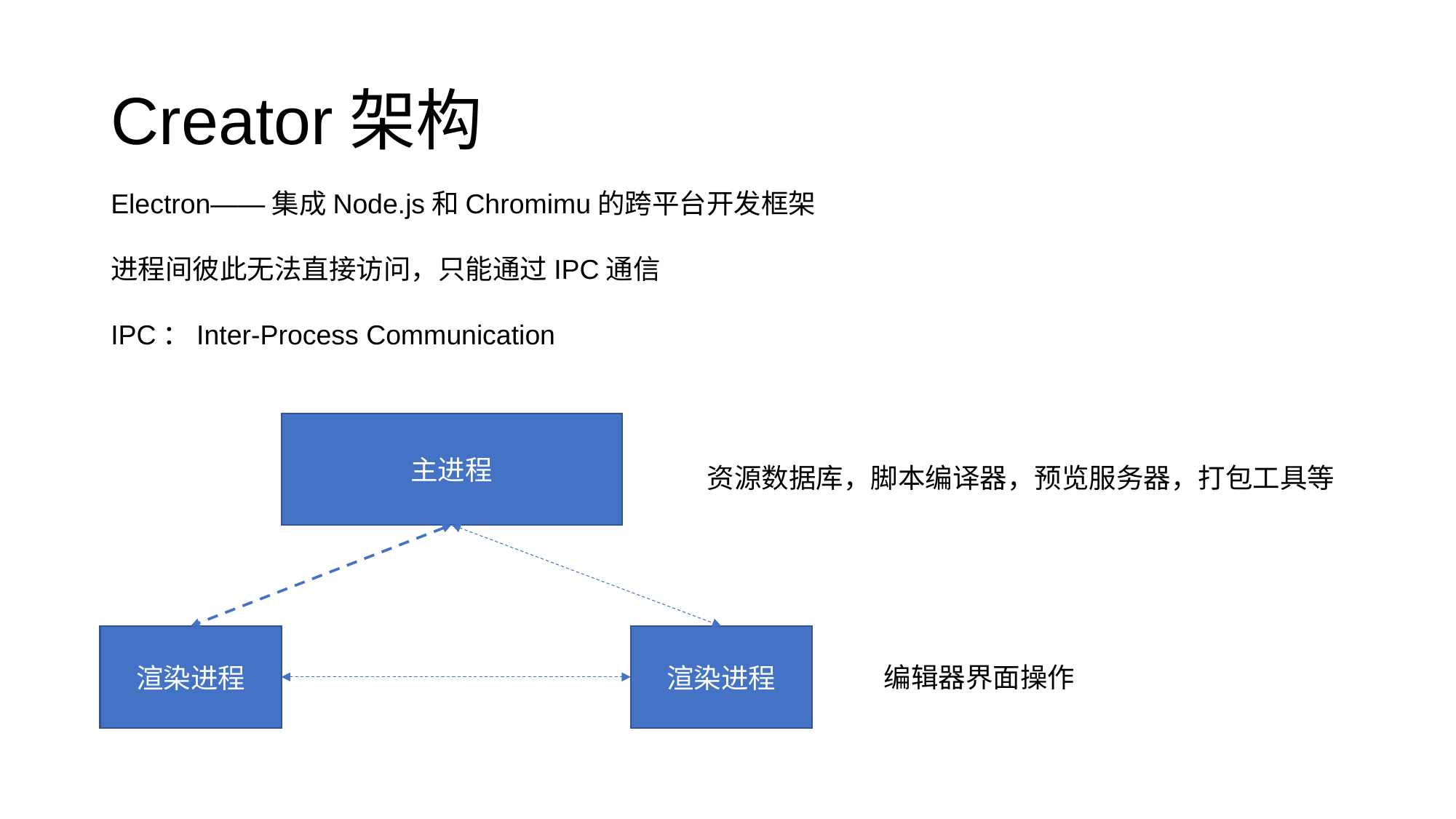

# Creator架构
Electron——集成Node.js和Chromimu的跨平台开发框架

进程间彼此无法直接访问，只能通过IPC通信

IPC：Inter-Process Communication
主进程
资源数据库，脚本编译器，预览服务器，打包工具等
渲染进程
渲染进程
编辑器界面操作